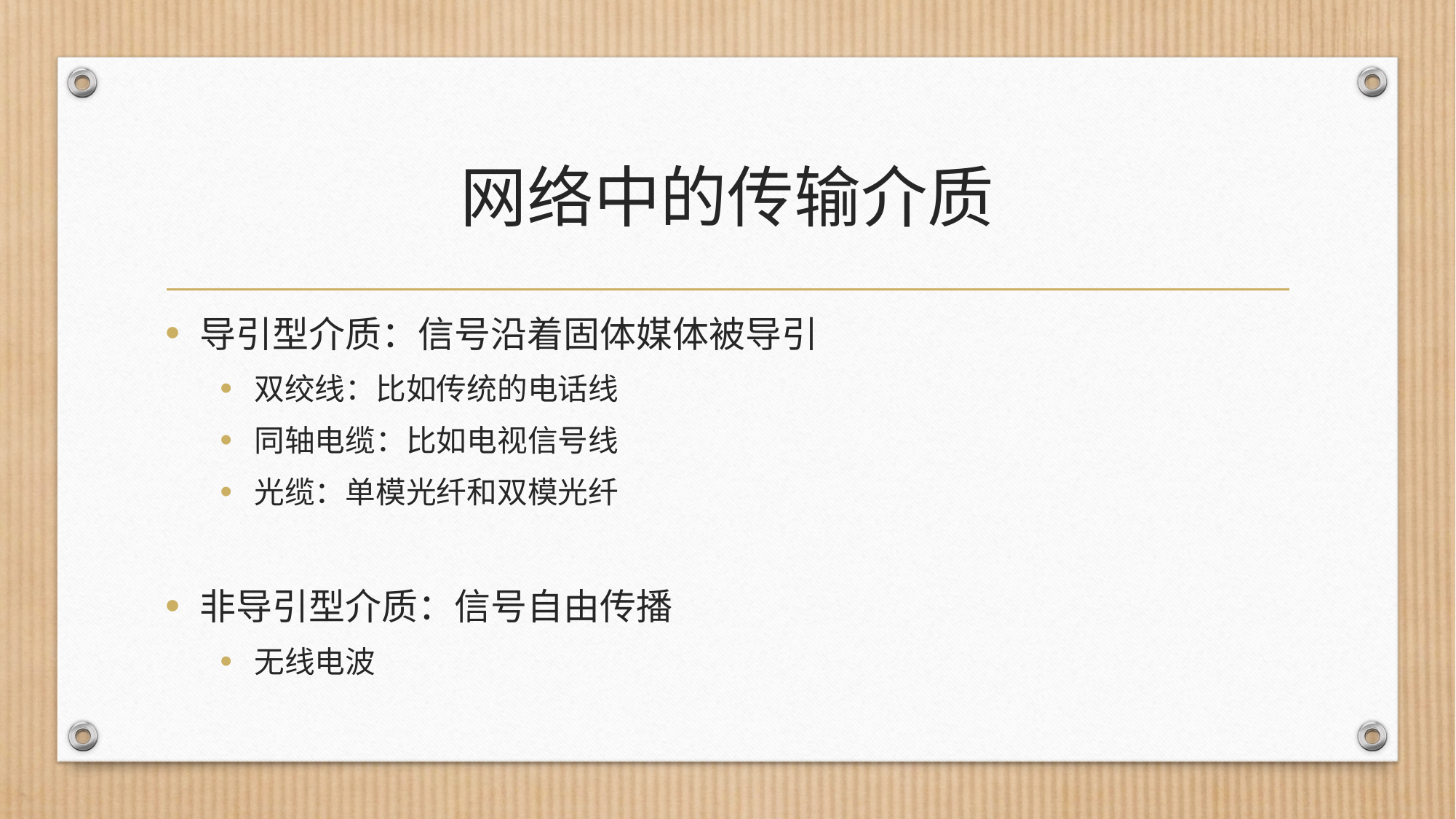

# 网络中的传输介质
导引型介质：信号沿着固体媒体被导引
双绞线：比如传统的电话线
同轴电缆：比如电视信号线
光缆：单模光纤和双模光纤

非导引型介质：信号自由传播
无线电波